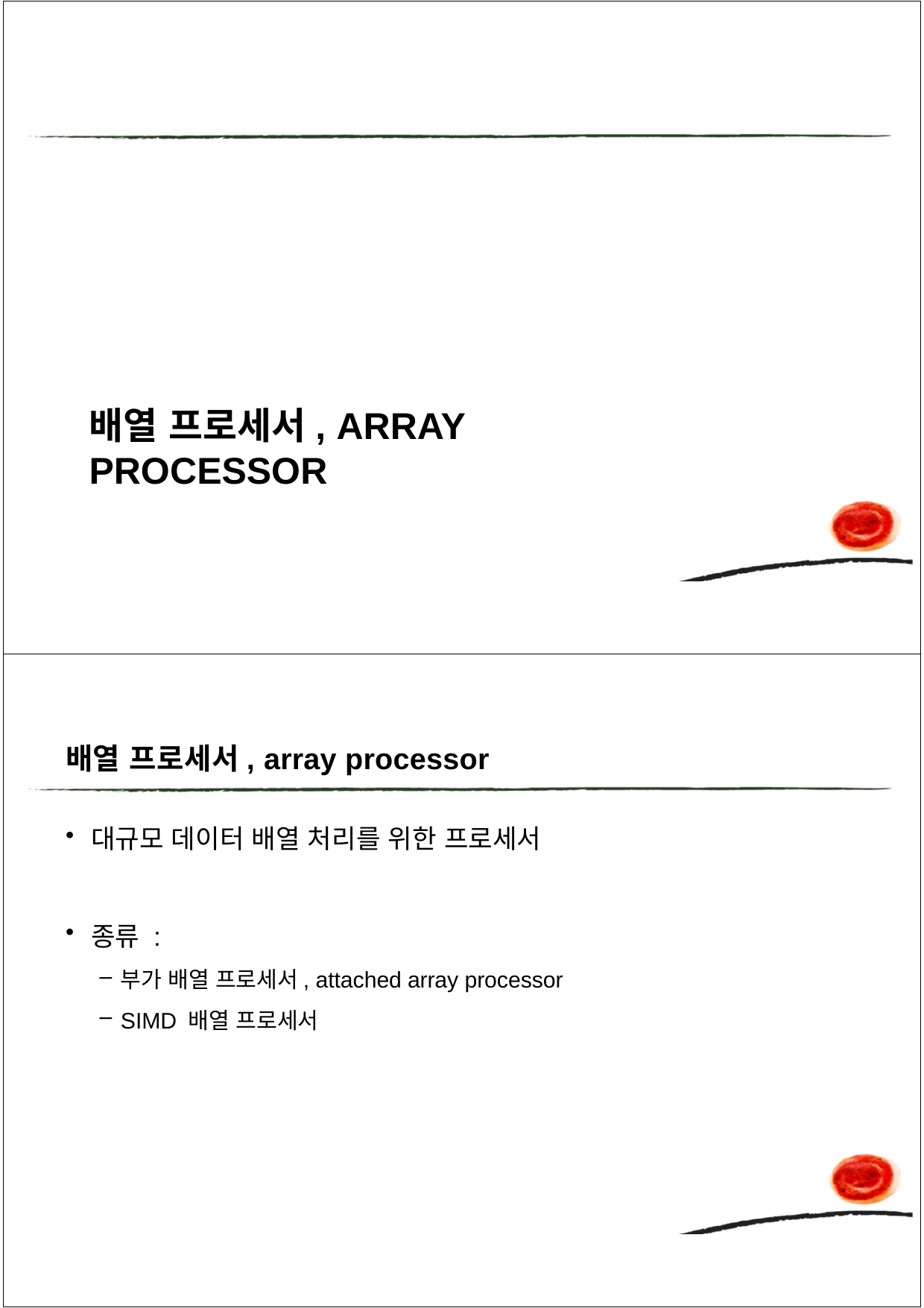

# 배열 프로세서, ARRAY PROCESSOR

배열 프로세서, array processor

대규모 데이터 배열 처리를 위한 프로세서

종류 :
부가 배열 프로세서, attached array processor
SIMD 배열 프로세서